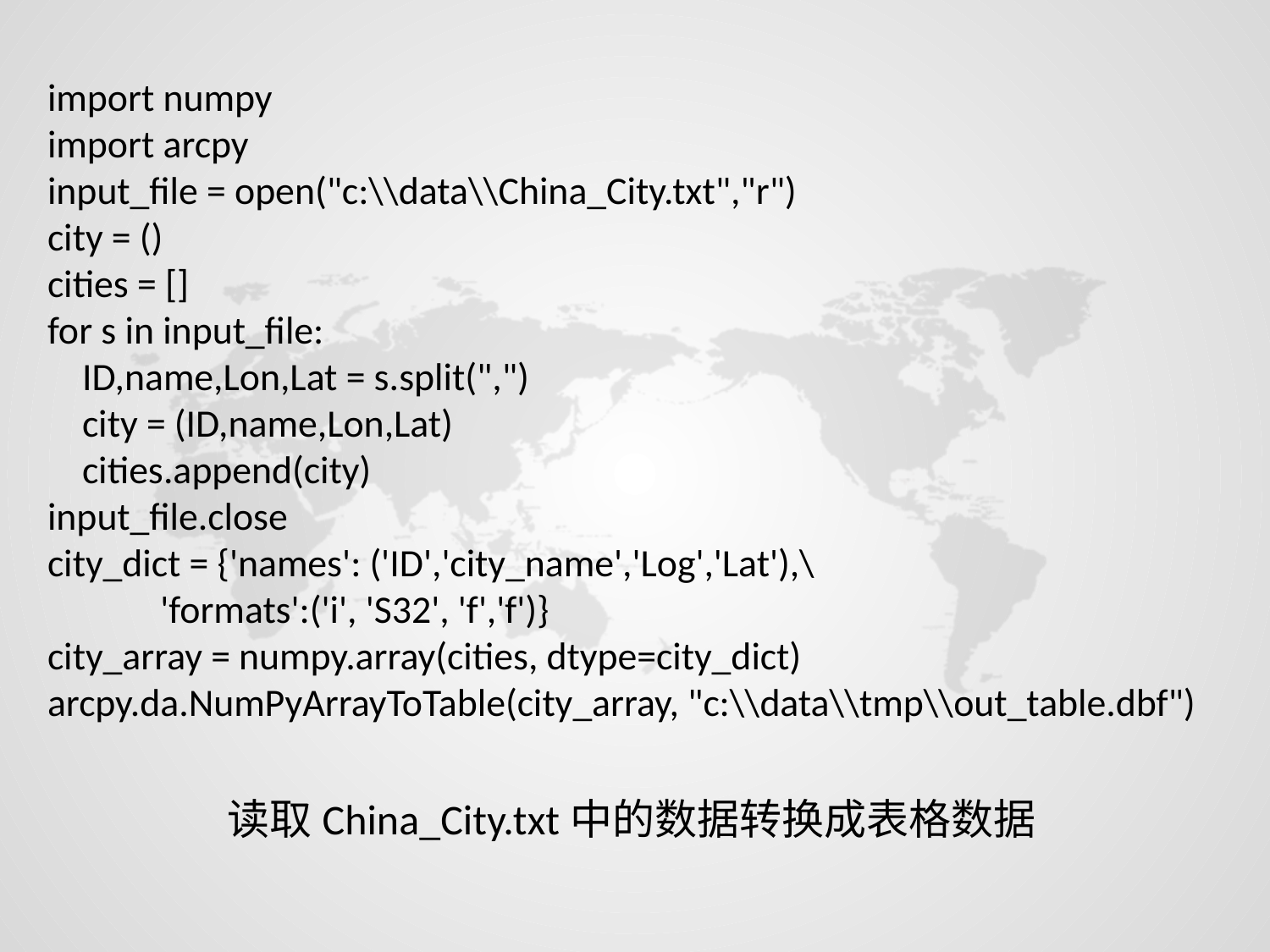

import numpy
import arcpy
input_file = open("c:\\data\\China_City.txt","r")
city = ()
cities = []
for s in input_file:
    ID,name,Lon,Lat = s.split(",")
    city = (ID,name,Lon,Lat)
    cities.append(city)
input_file.close
city_dict = {'names': ('ID','city_name','Log','Lat'),\
             'formats':('i', 'S32', 'f','f')}
city_array = numpy.array(cities, dtype=city_dict)
arcpy.da.NumPyArrayToTable(city_array, "c:\\data\\tmp\\out_table.dbf")

读取China_City.txt中的数据转换成表格数据